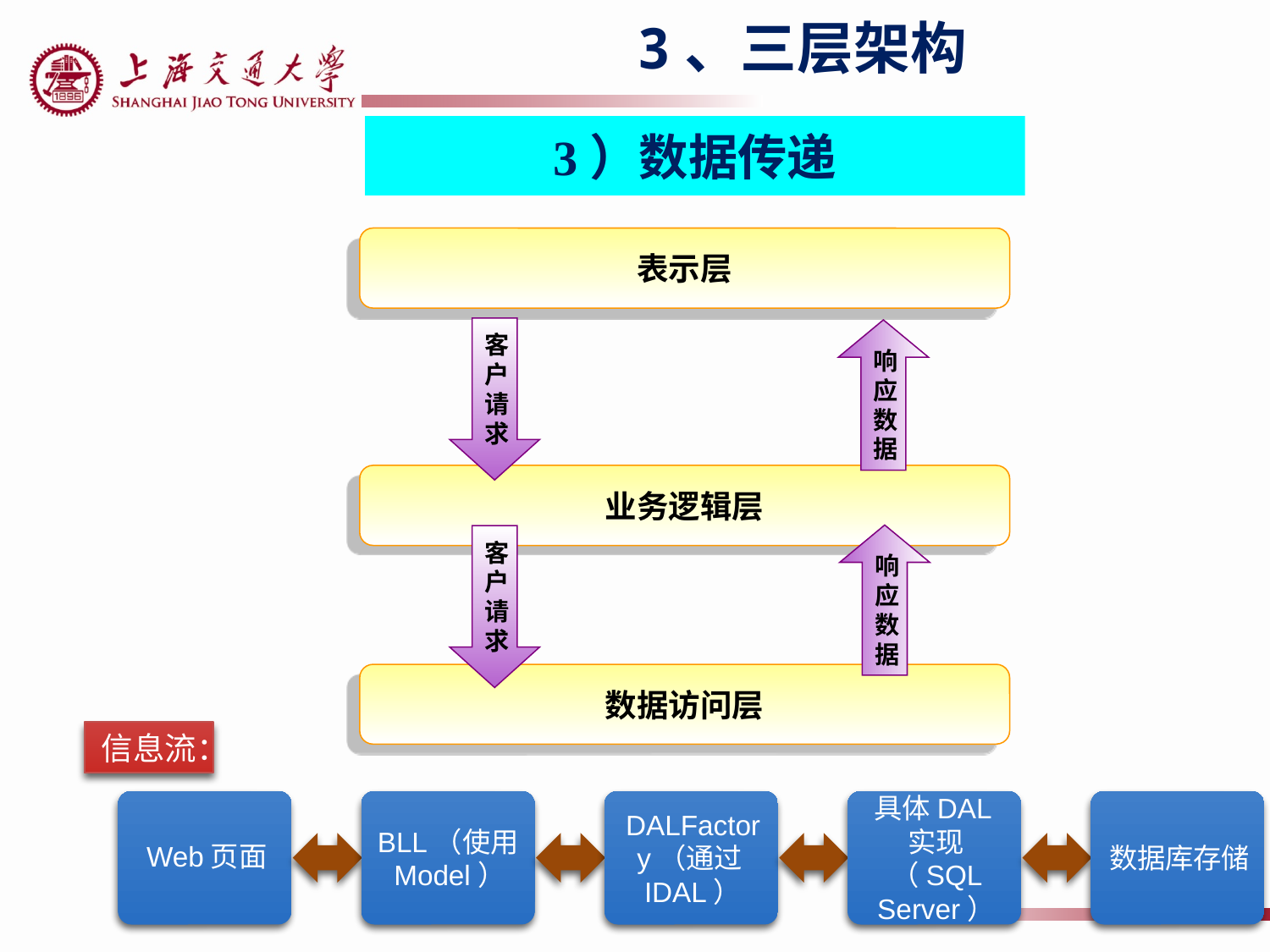

3、三层架构
3）数据传递
表示层
响
应
数
据
客
户
请
求
业务逻辑层
响
应
数
据
客
户
请
求
数据访问层
信息流：
Web页面

BLL（使用Model）

DALFactory（通过IDAL）

具体DAL实现（SQL Server）

数据库存储